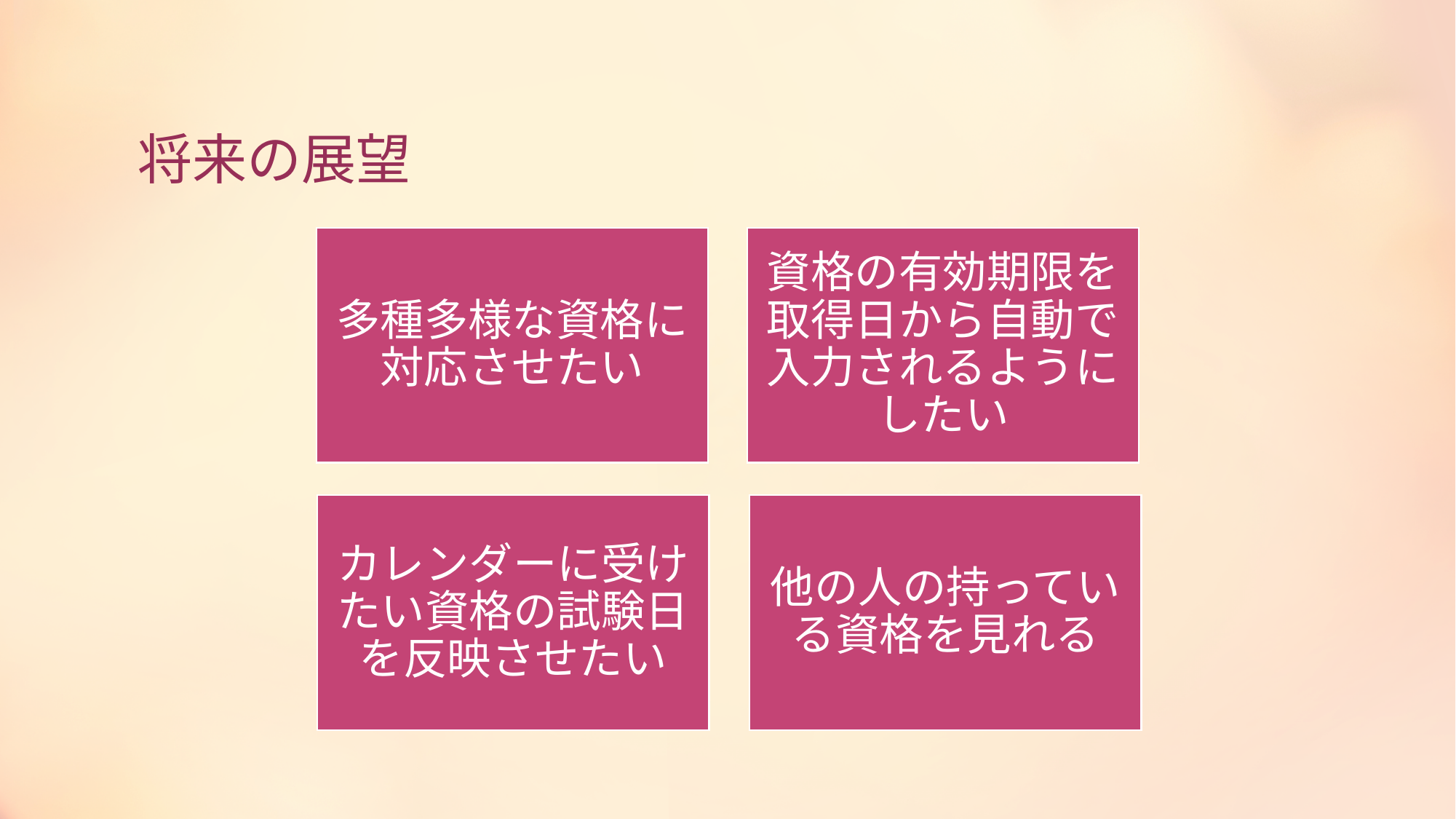

# 将来の展望
多種多様な資格に対応させたい
資格の有効期限を取得日から自動で入力されるようにしたい
他の人の持っている資格を見れる
カレンダーに受けたい資格の試験日を反映させたい